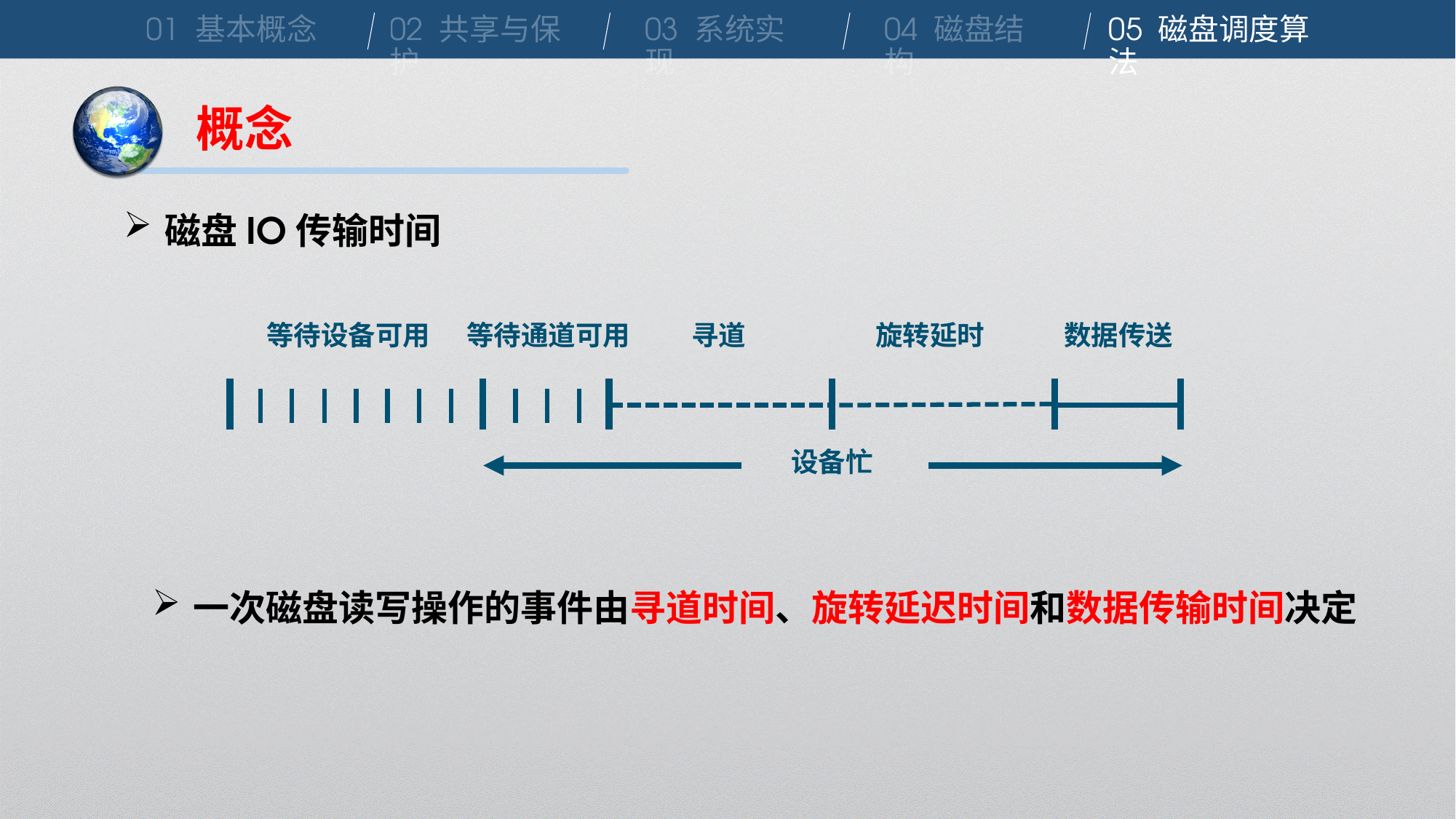

01 基本概念
02 共享与保护
03 系统实现
04 磁盘结构
05 磁盘调度算法
概念
磁盘IO传输时间
等待通道可用
   数据传送
旋转延时
等待设备可用
寻道
设备忙
一次磁盘读写操作的事件由寻道时间、旋转延迟时间和数据传输时间决定